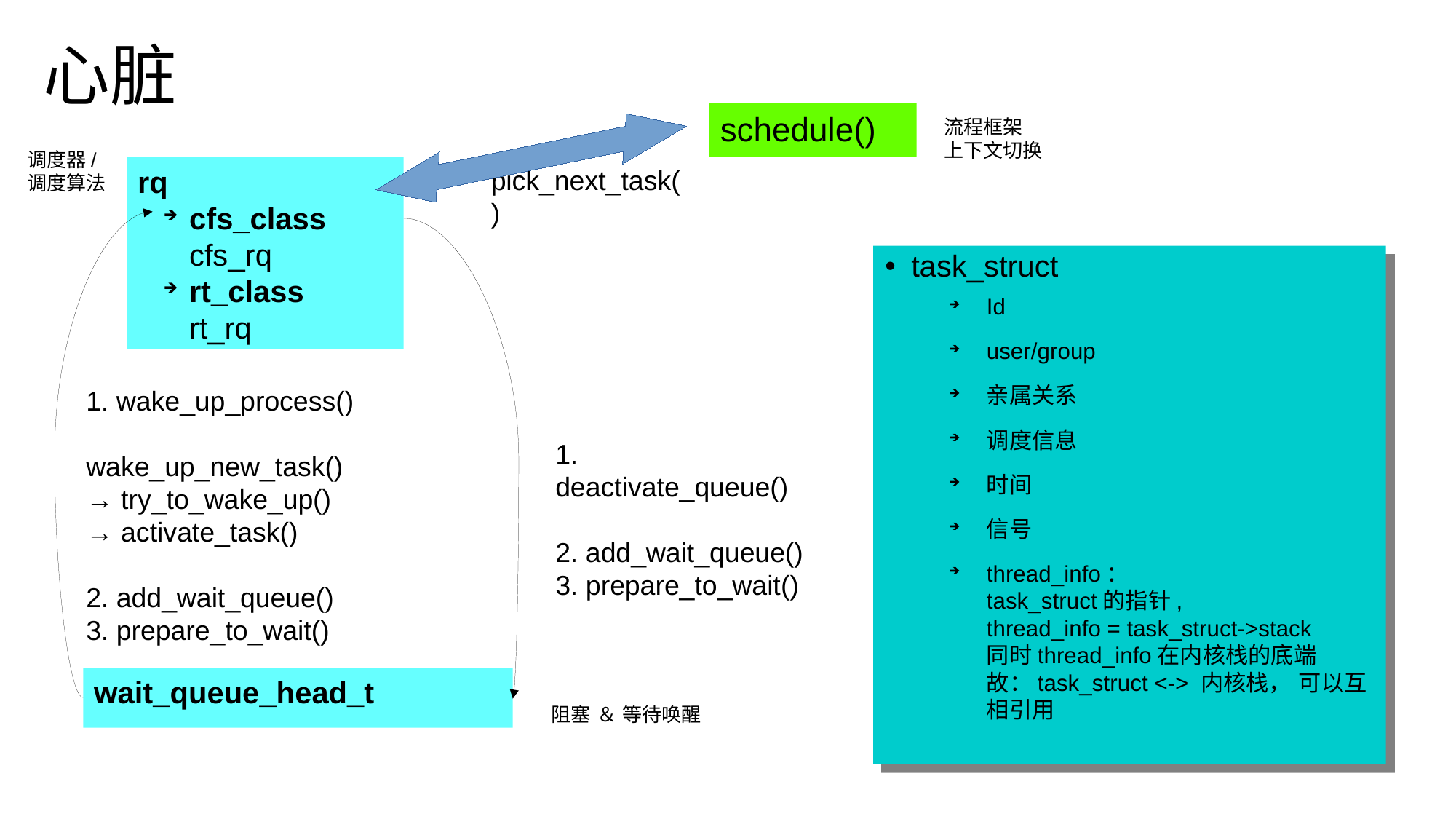

心脏
schedule()
流程框架
上下文切换

调度器/
调度算法
rq
cfs_class
cfs_rq
rt_class
rt_rq
pick_next_task()

task_struct
Id
user/group
亲属关系
调度信息
时间
信号
thread_info：
task_struct的指针,
thread_info = task_struct->stack
同时thread_info在内核栈的底端
故：task_struct <-> 内核栈， 可以互相引用

1. wake_up_process()
    wake_up_new_task()
→ try_to_wake_up()
→ activate_task()

2. add_wait_queue()
3. prepare_to_wait()
1. deactivate_queue()

2. add_wait_queue()
3. prepare_to_wait()
wait_queue_head_t
 阻塞 ＆ 等待唤醒